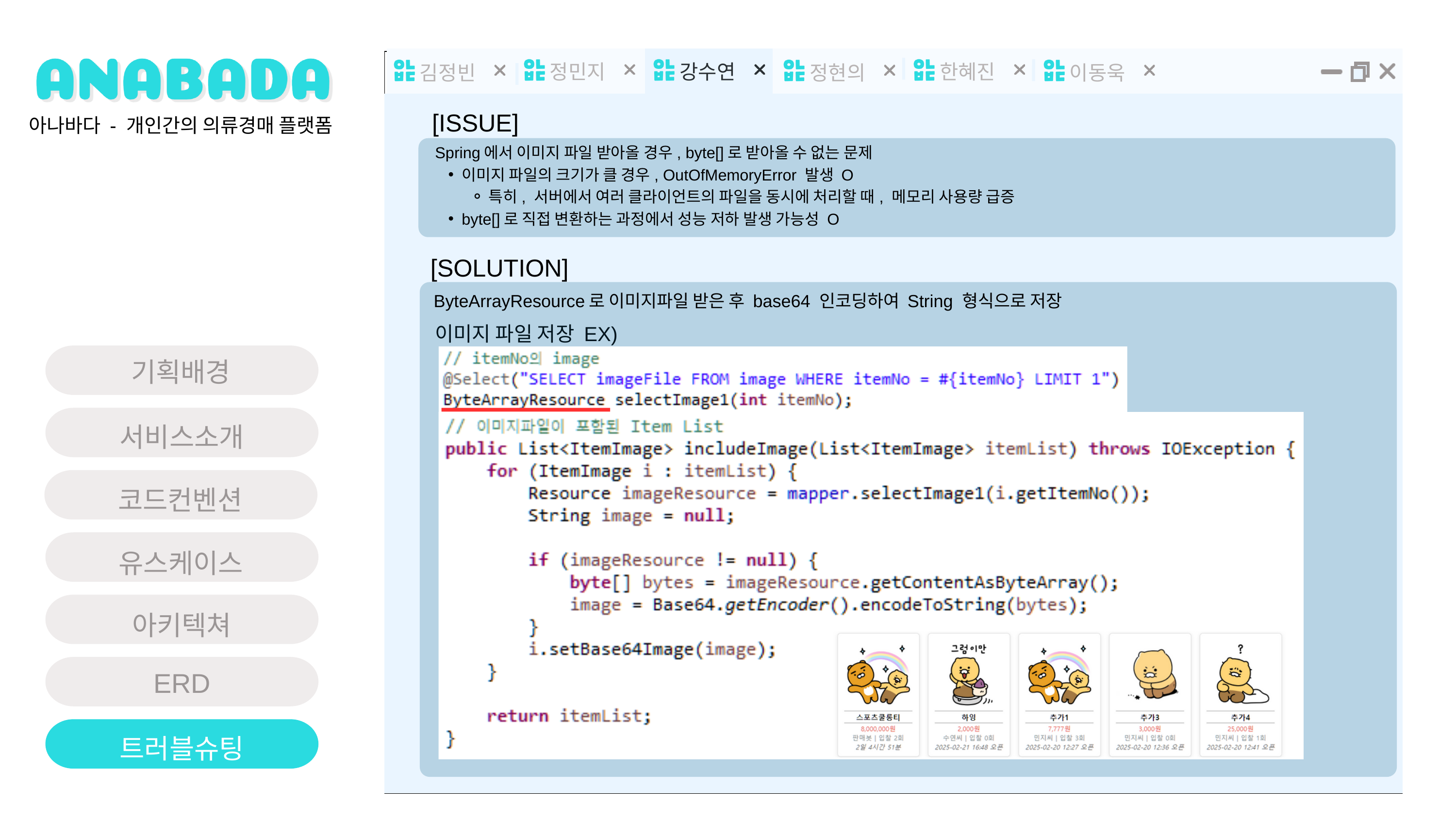

정민지
강수연
한혜진
김정빈
정현의
이동욱

[ISSUE]
아나바다 - 개인간의 의류경매 플랫폼

Spring에서 이미지 파일 받아올 경우, byte[]로 받아올 수 없는 문제
이미지 파일의 크기가 클 경우, OutOfMemoryError 발생 O
특히, 서버에서 여러 클라이언트의 파일을 동시에 처리할 때, 메모리 사용량 급증
byte[]로 직접 변환하는 과정에서 성능 저하 발생 가능성 O

[SOLUTION]

ByteArrayResource로 이미지파일 받은 후 base64 인코딩하여 String 형식으로 저장
이미지 파일 저장 EX)

기획배경

서비스소개

코드컨벤션

유스케이스

아키텍쳐

ERD

트러블슈팅